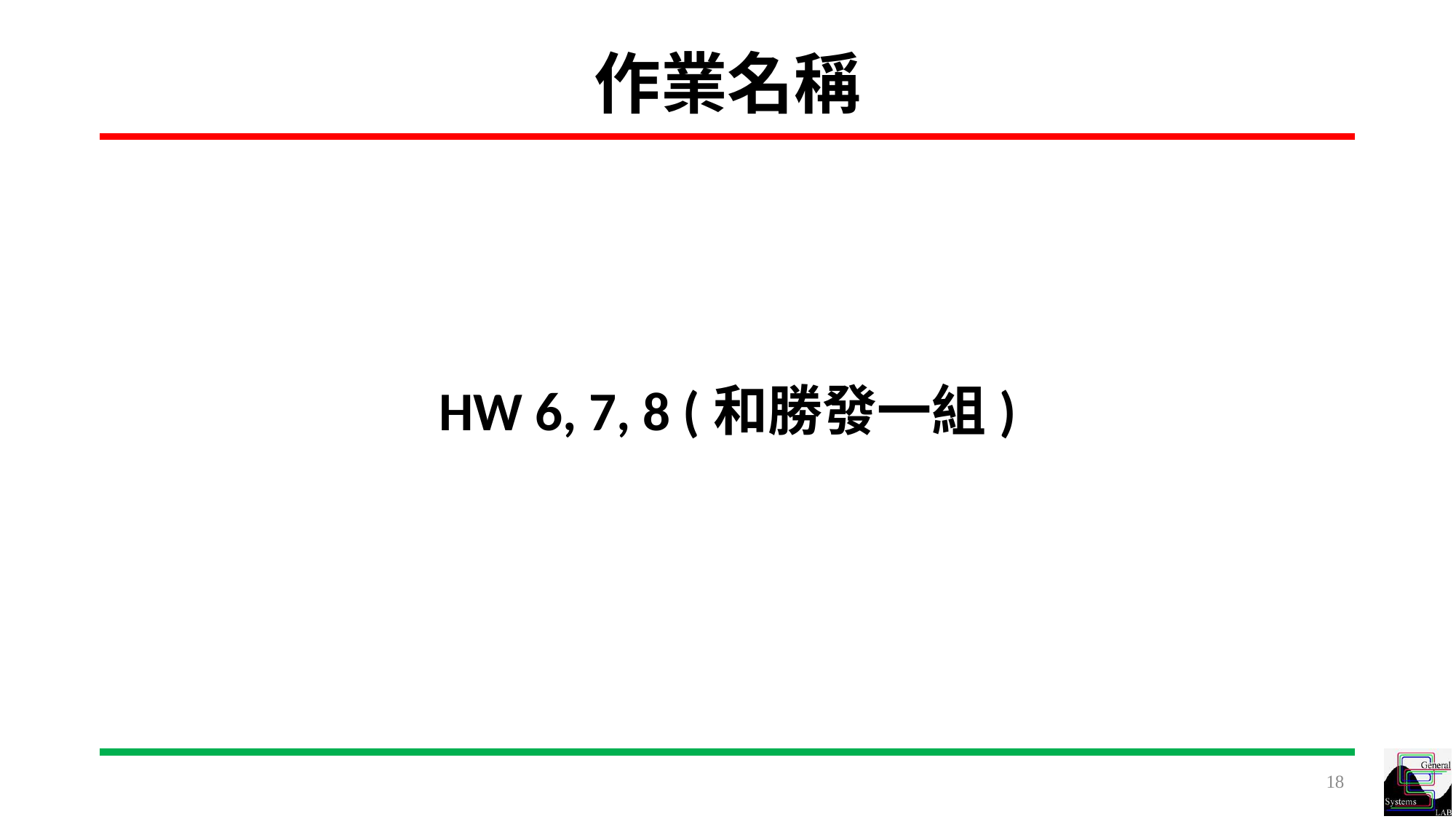

# 作業名稱
HW 6, 7, 8 (和勝發一組)
18